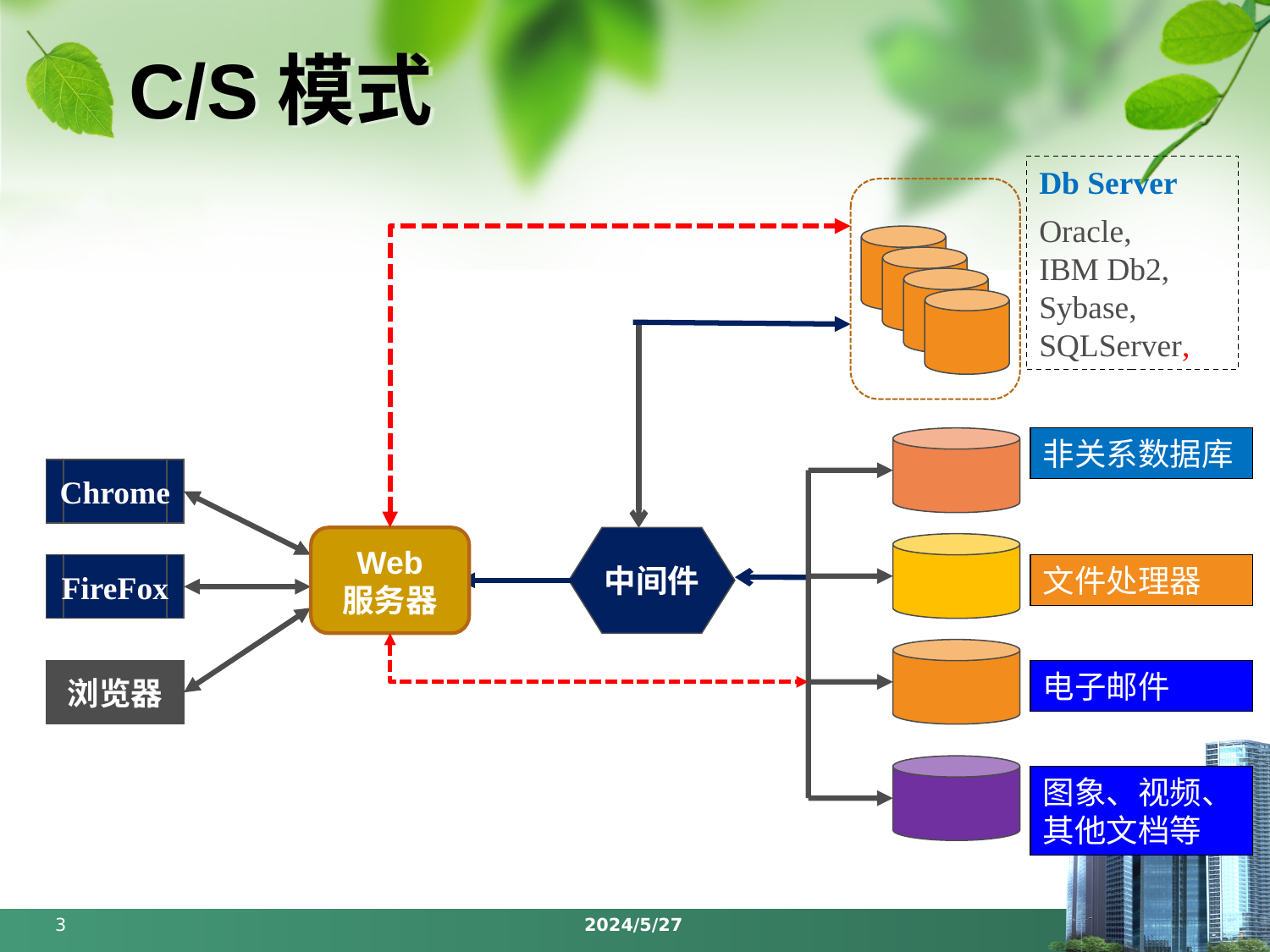

# C/S模式
Db Server
Oracle,     IBM Db2, Sybase, SQLServer,

非关系数据库
Chrome

Web
服务器
中间件

FireFox
文件处理器

浏览器
电子邮件

图象、视频、其他文档等

3
2024/5/27